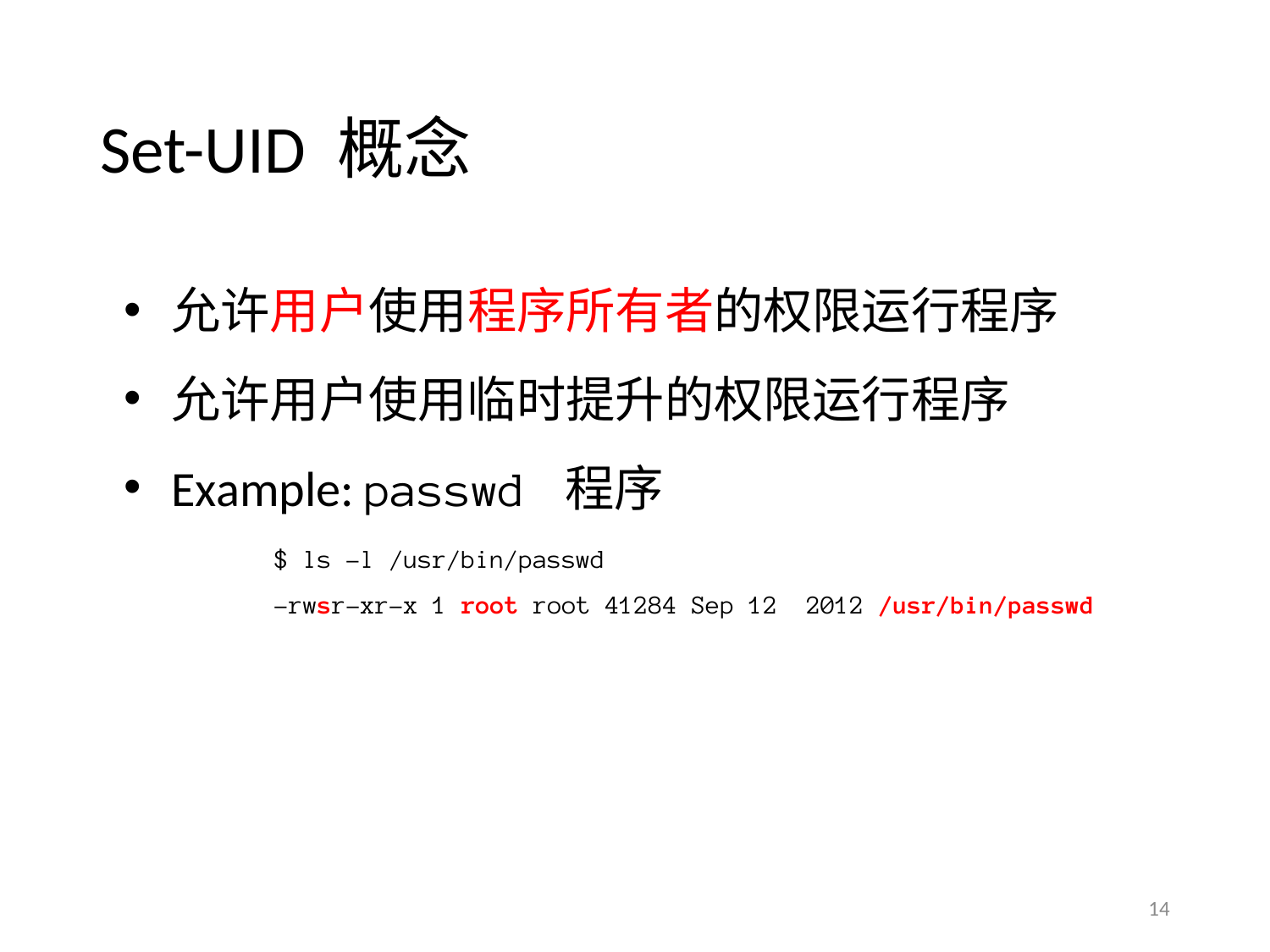

# Set-UID 概念
允许用户使用程序所有者的权限运行程序
允许用户使用临时提升的权限运行程序
Example: passwd 程序

	$ ls -l /usr/bin/passwd
	-rwsr-xr-x 1 root root 41284 Sep 12  2012 /usr/bin/passwd
14